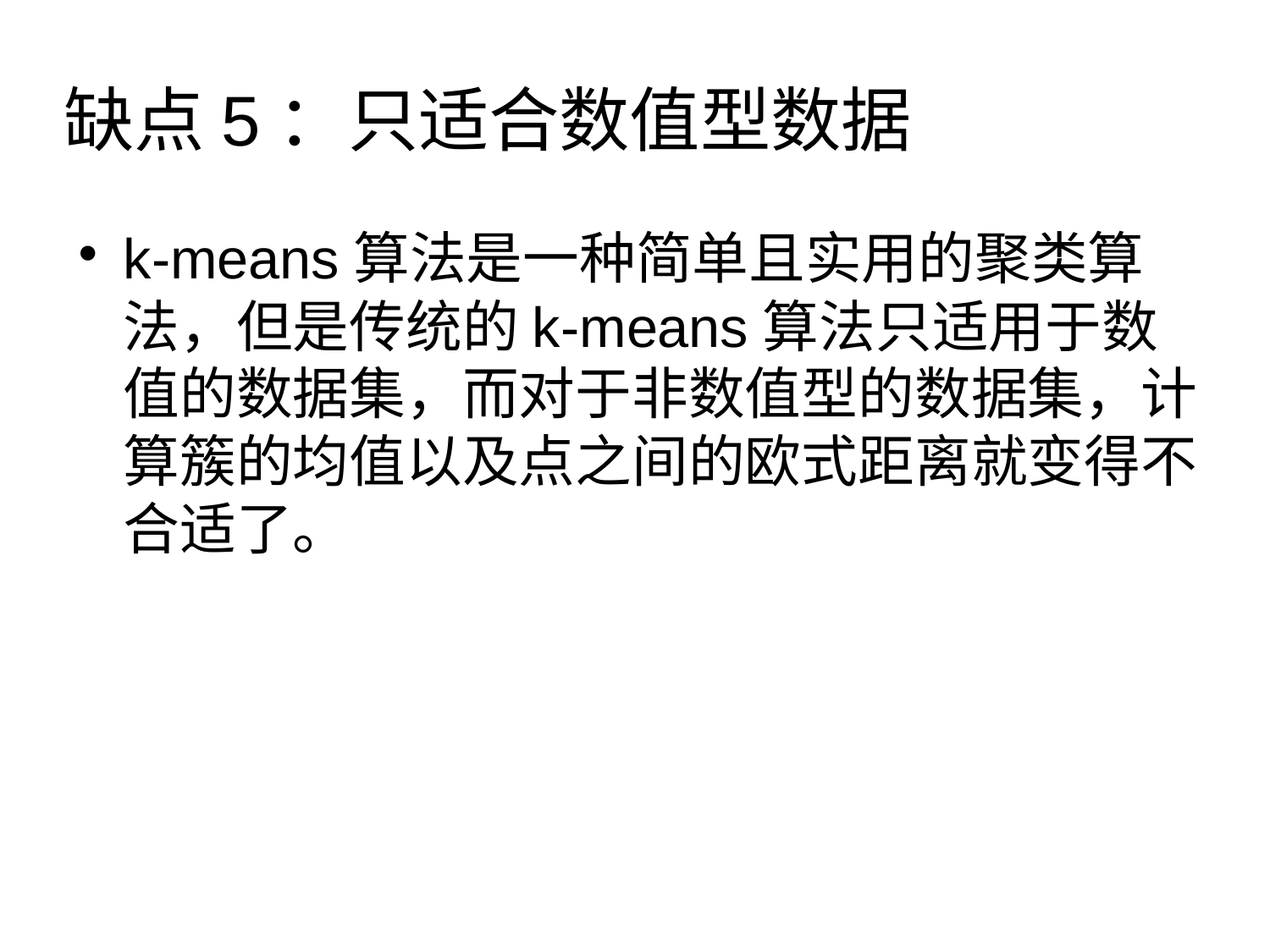

# 缺点5：只适合数值型数据
k-means算法是一种简单且实用的聚类算法，但是传统的k-means算法只适用于数值的数据集，而对于非数值型的数据集，计算簇的均值以及点之间的欧式距离就变得不合适了。